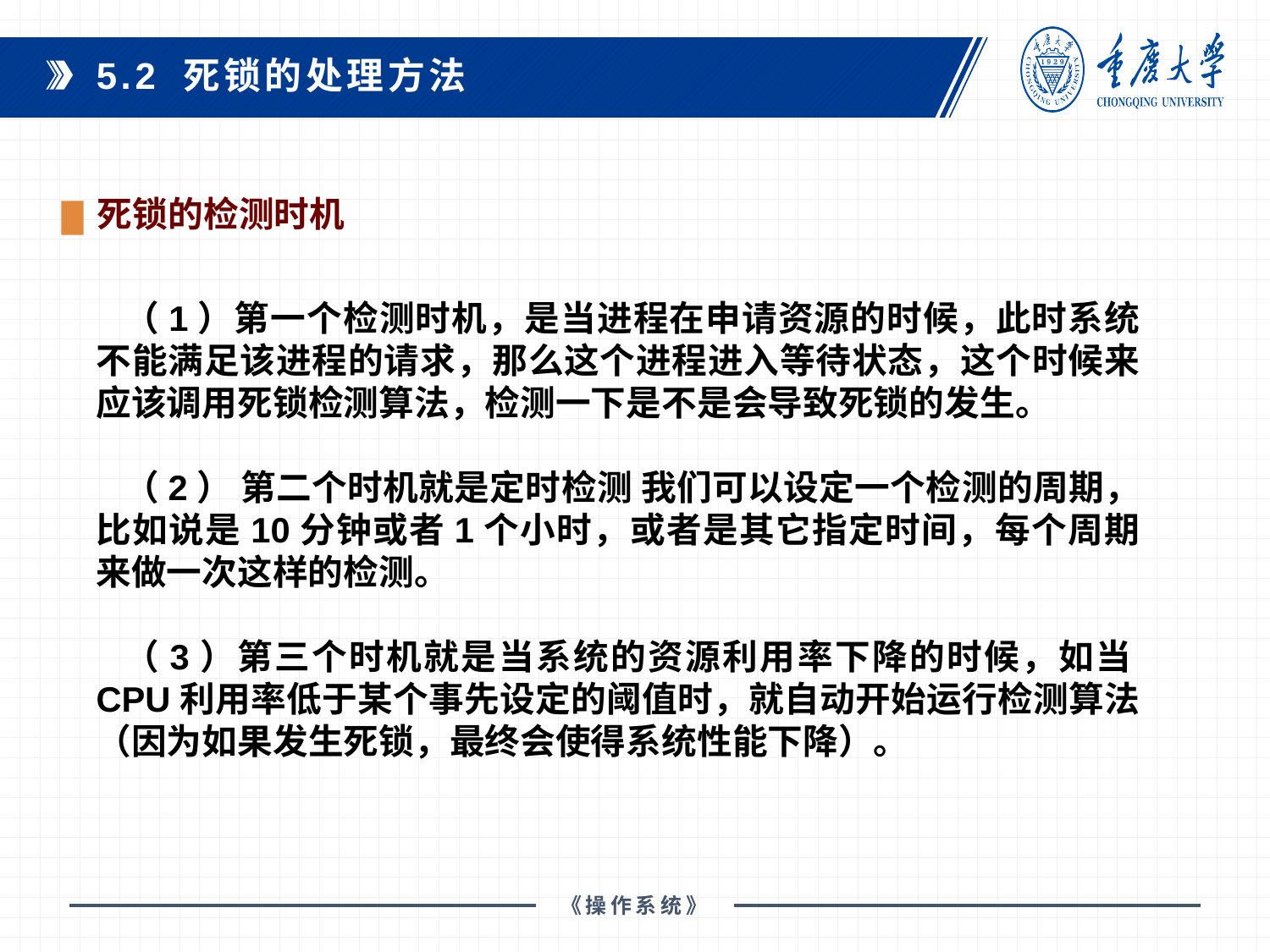

5.2 死锁的处理方法
死锁的检测时机

（1）第一个检测时机，是当进程在申请资源的时候，此时系统不能满足该进程的请求，那么这个进程进入等待状态，这个时候来应该调用死锁检测算法，检测一下是不是会导致死锁的发生。

（2） 第二个时机就是定时检测 我们可以设定一个检测的周期，比如说是10分钟或者1个小时，或者是其它指定时间，每个周期来做一次这样的检测。

（3）第三个时机就是当系统的资源利用率下降的时候，如当CPU利用率低于某个事先设定的阈值时，就自动开始运行检测算法（因为如果发生死锁，最终会使得系统性能下降）。